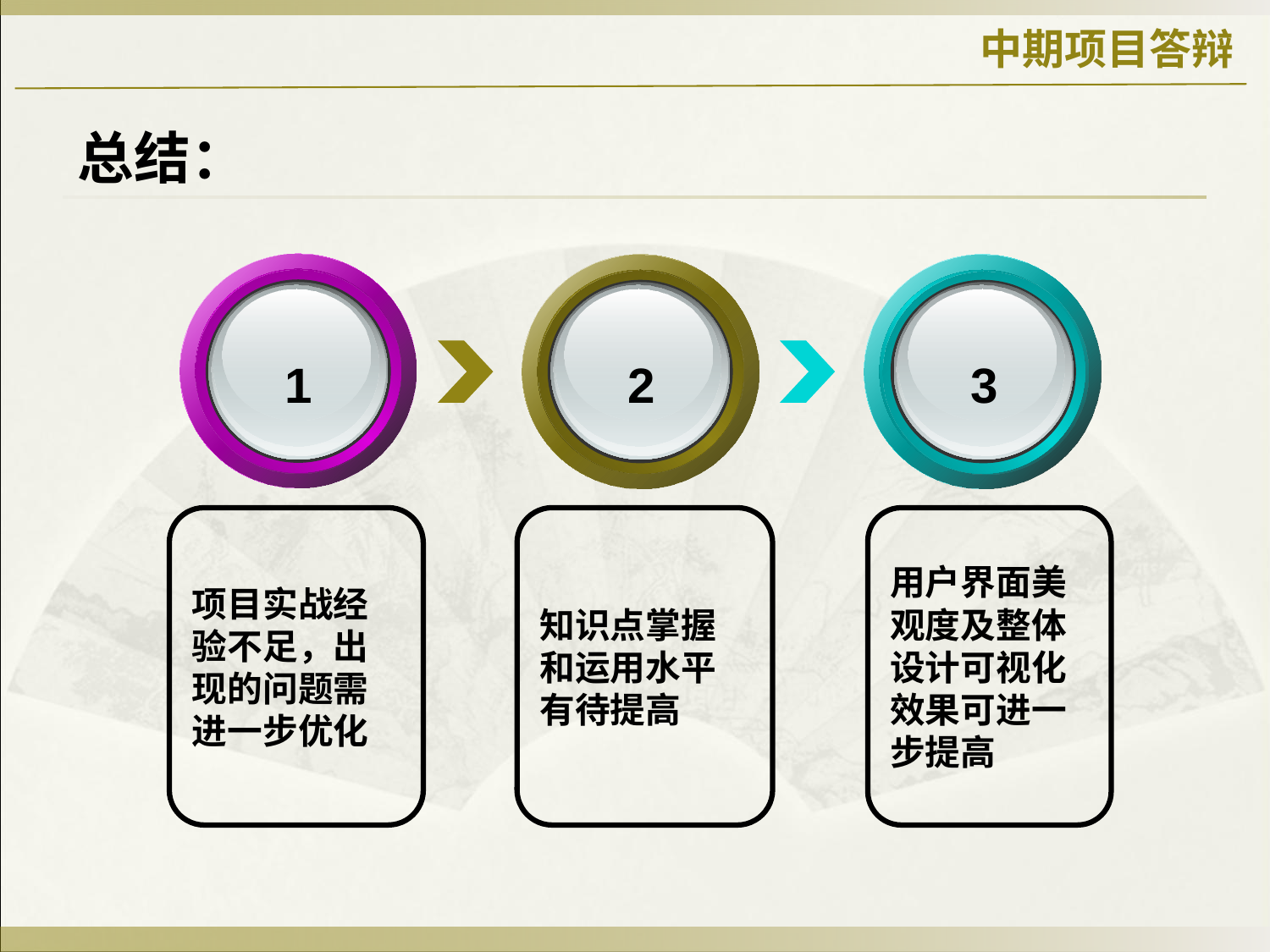

中期项目答辩
总结：

1
2
3
项目实战经验不足，出现的问题需进一步优化
知识点掌握和运用水平有待提高
用户界面美观度及整体设计可视化效果可进一步提高